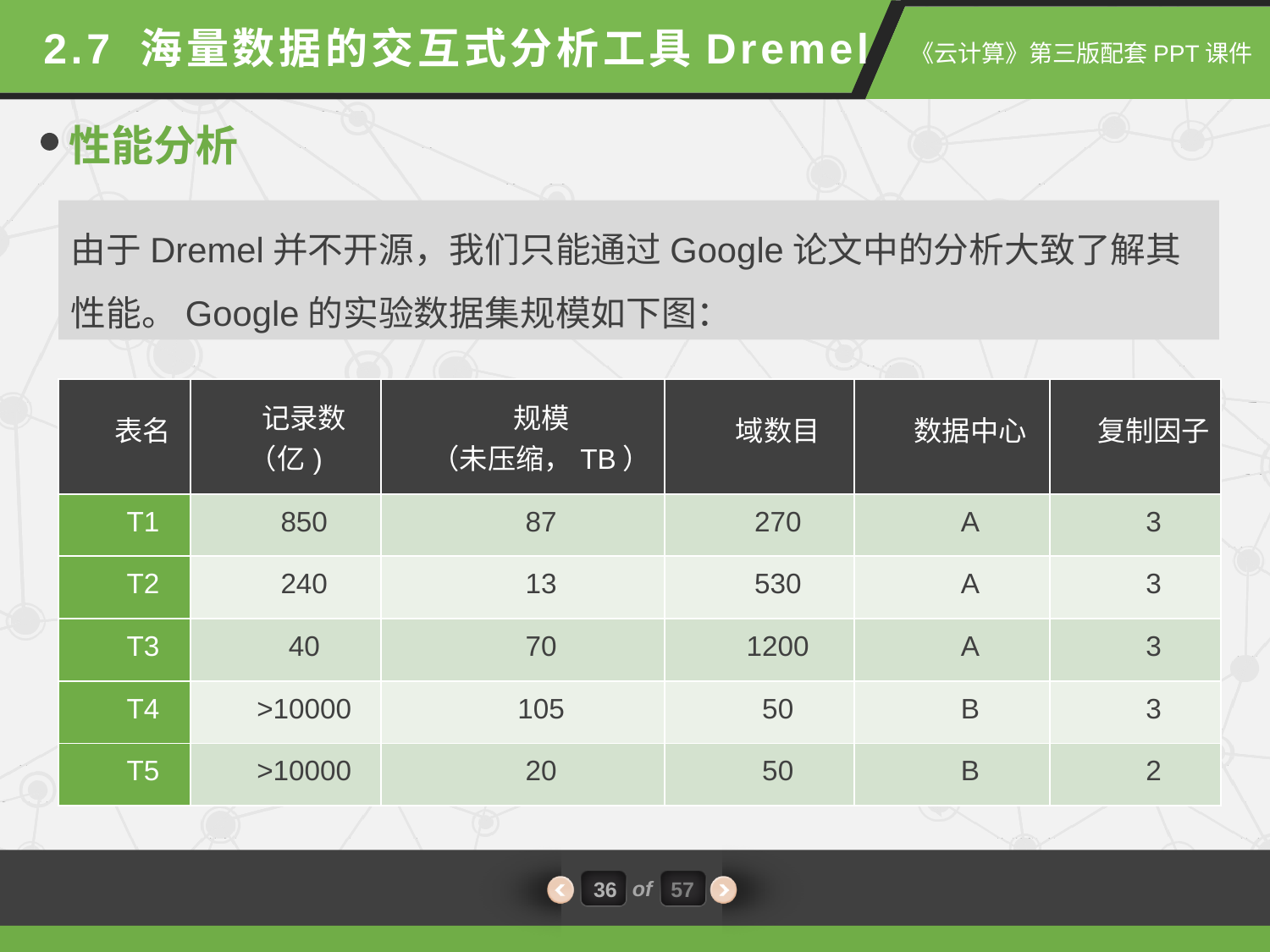

2.7 海量数据的交互式分析工具Dremel
性能分析

由于Dremel并不开源，我们只能通过Google论文中的分析大致了解其性能。Google的实验数据集规模如下图：
| 表名 | 记录数（亿) | 规模 （未压缩，TB） | 域数目 | 数据中心 | 复制因子 |
| --- | --- | --- | --- | --- | --- |
| T1 | 850 | 87 | 270 | A | 3 |
| T2 | 240 | 13 | 530 | A | 3 |
| T3 | 40 | 70 | 1200 | A | 3 |
| T4 | >10000 | 105 | 50 | B | 3 |
| T5 | >10000 | 20 | 50 | B | 2 |
36